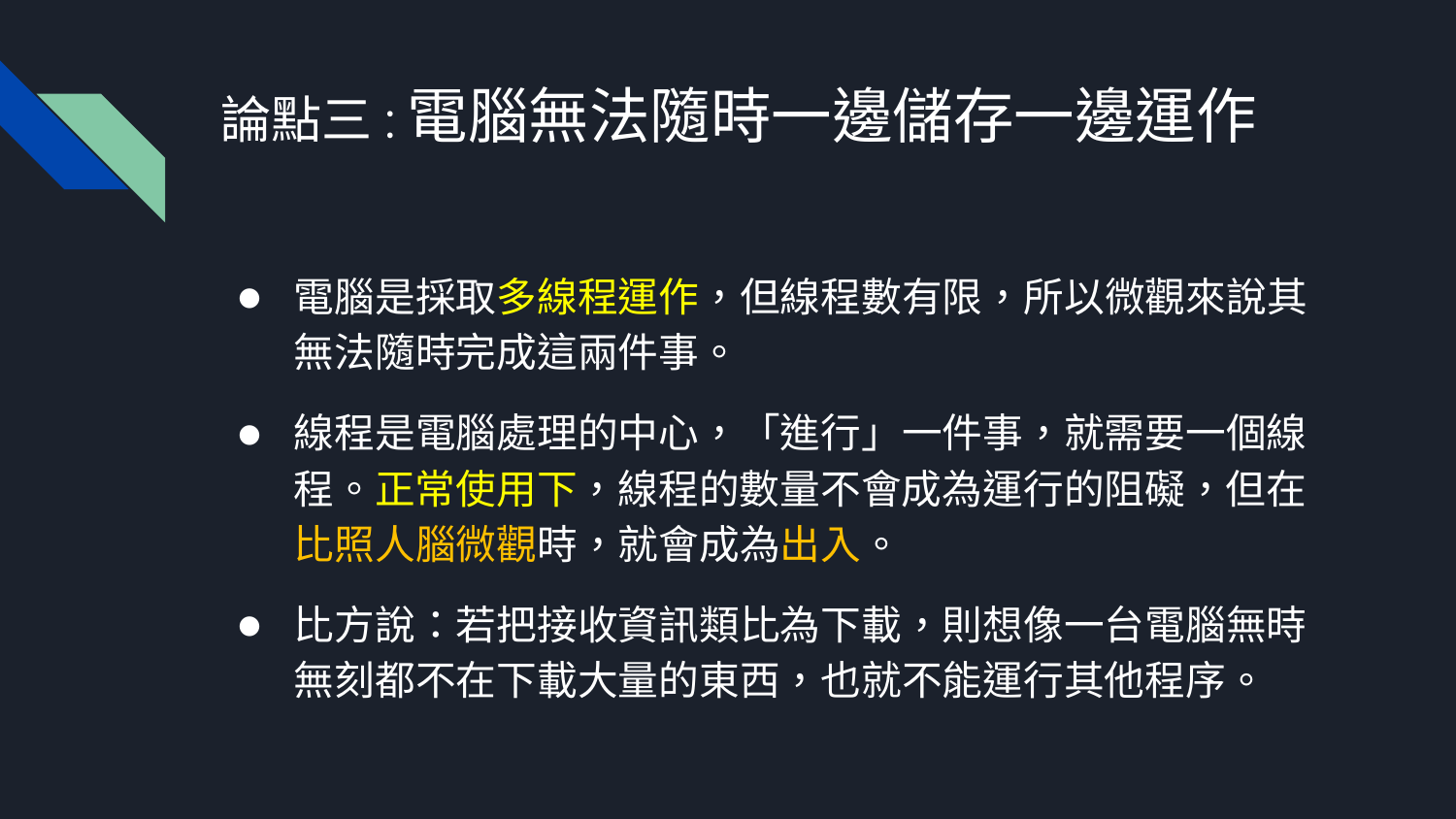

# 論點三:電腦無法隨時一邊儲存一邊運作
電腦是採取多線程運作，但線程數有限，所以微觀來說其無法隨時完成這兩件事。
線程是電腦處理的中心，「進行」一件事，就需要一個線程。正常使用下，線程的數量不會成為運行的阻礙，但在比照人腦微觀時，就會成為出入。
比方說：若把接收資訊類比為下載，則想像一台電腦無時無刻都不在下載大量的東西，也就不能運行其他程序。